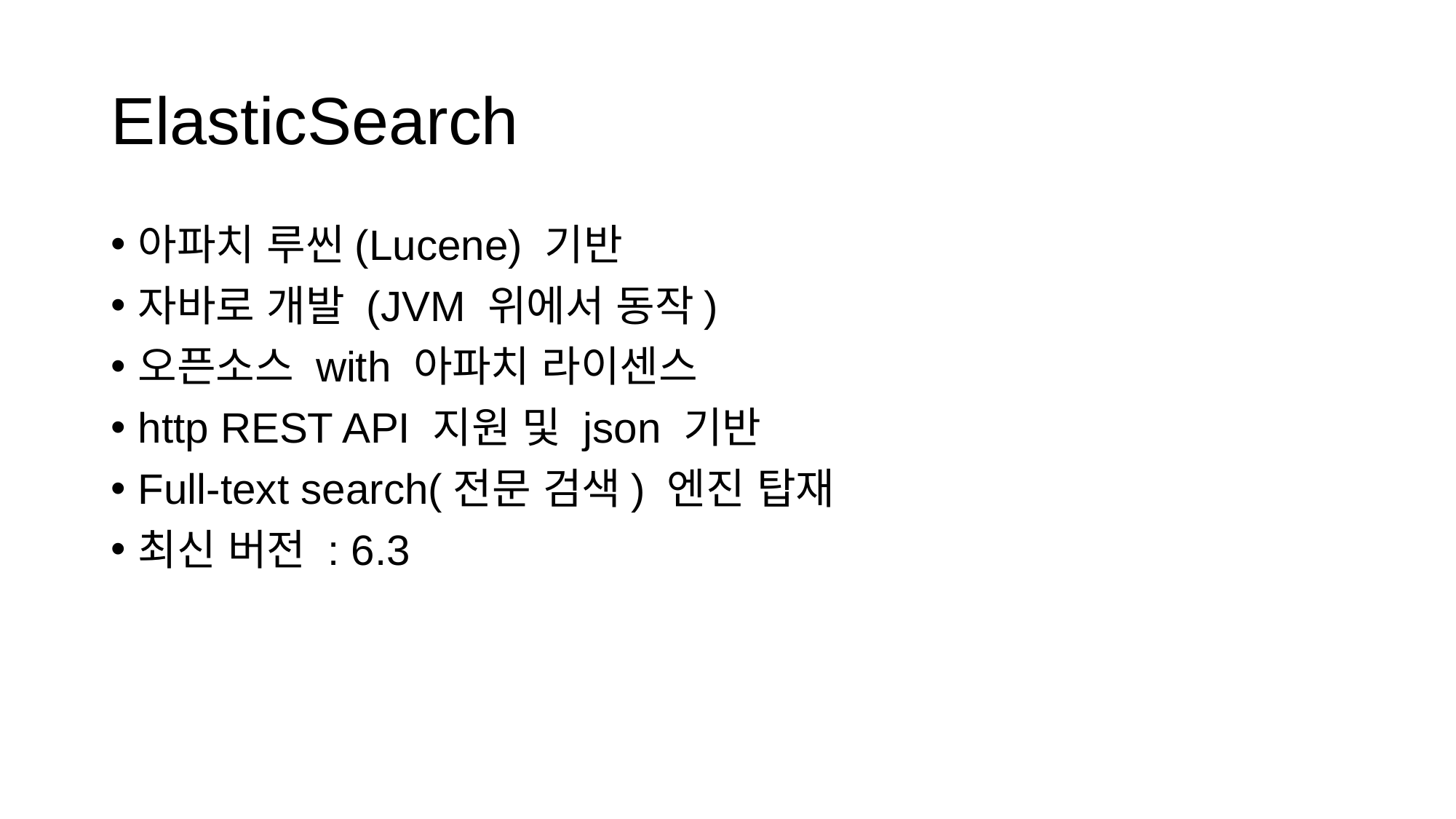

# ElasticSearch
아파치 루씬(Lucene) 기반
자바로 개발 (JVM 위에서 동작)
오픈소스 with 아파치 라이센스
http REST API 지원 및 json 기반
Full-text search(전문 검색) 엔진 탑재
최신 버전 : 6.3